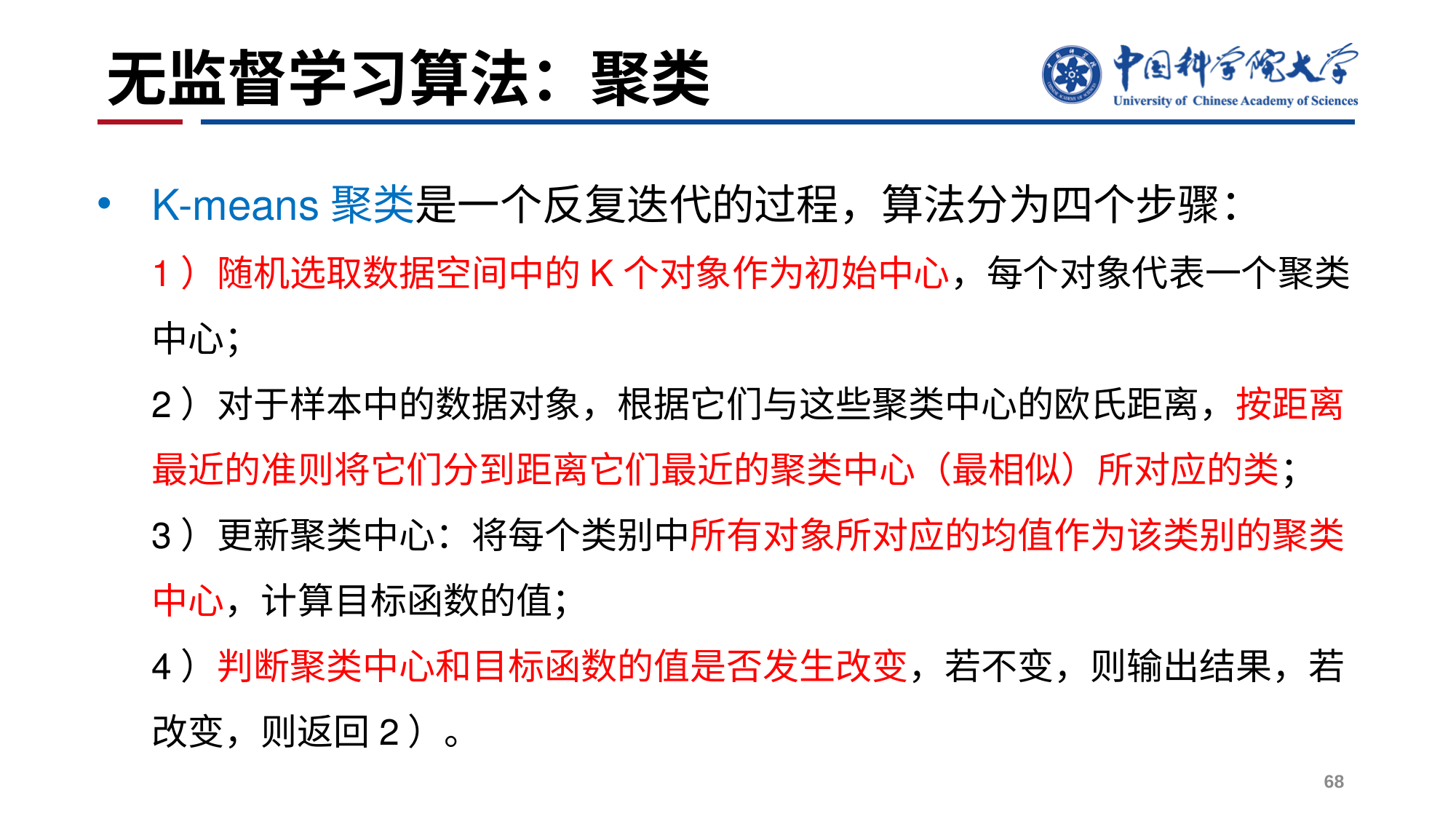

# 无监督学习算法：聚类
K-means聚类是一个反复迭代的过程，算法分为四个步骤：
1）随机选取数据空间中的K个对象作为初始中心，每个对象代表一个聚类中心；
2）对于样本中的数据对象，根据它们与这些聚类中心的欧氏距离，按距离最近的准则将它们分到距离它们最近的聚类中心（最相似）所对应的类；
3）更新聚类中心：将每个类别中所有对象所对应的均值作为该类别的聚类中心，计算目标函数的值；
4）判断聚类中心和目标函数的值是否发生改变，若不变，则输出结果，若改变，则返回2）。
68